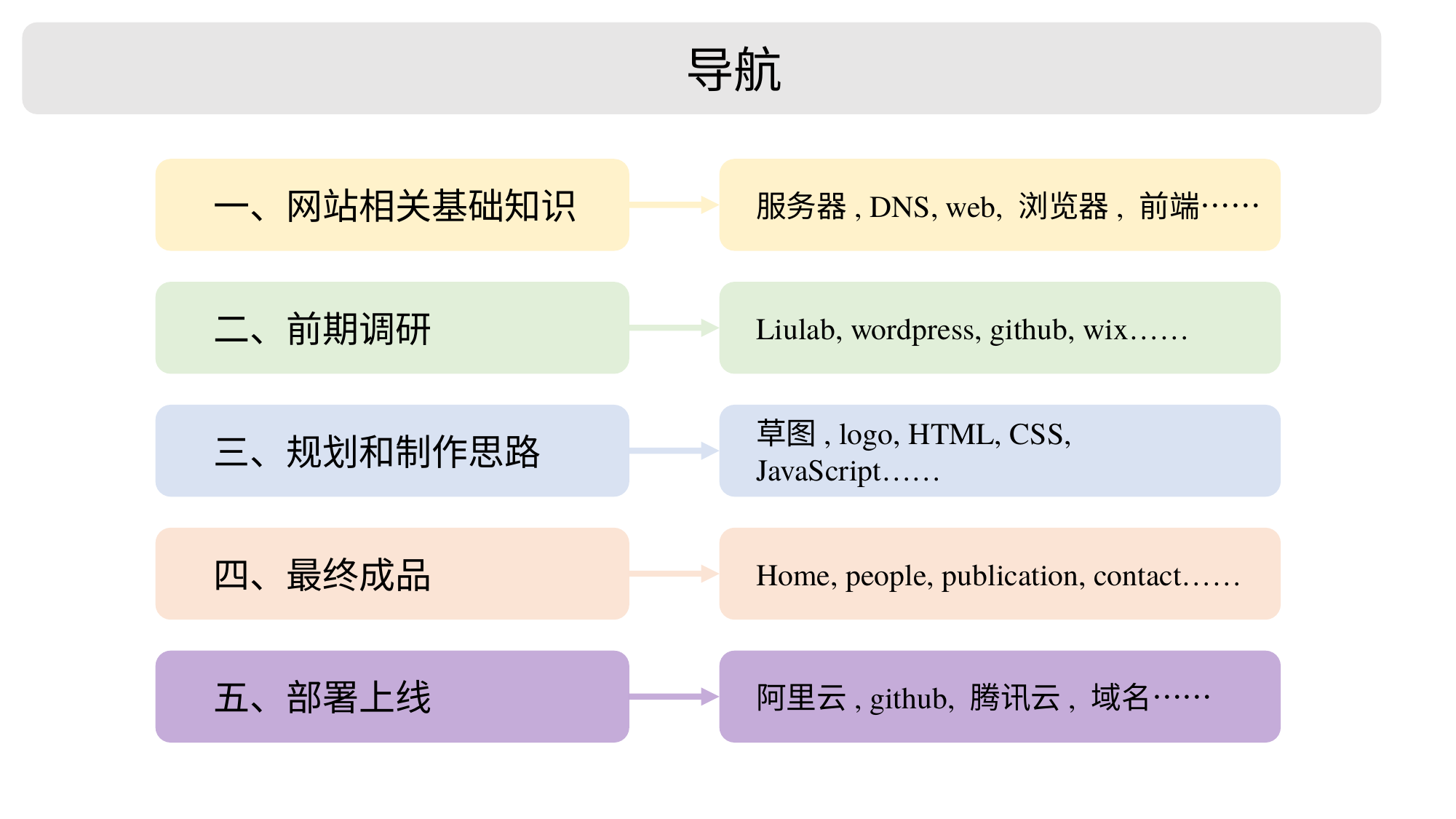

导航
一、网站相关基础知识
服务器, DNS, web, 浏览器, 前端……
Liulab, wordpress, github, wix……
二、前期调研
草图, logo, HTML, CSS, JavaScript……
三、规划和制作思路
Home, people, publication, contact……
四、最终成品
阿里云, github, 腾讯云, 域名……
五、部署上线